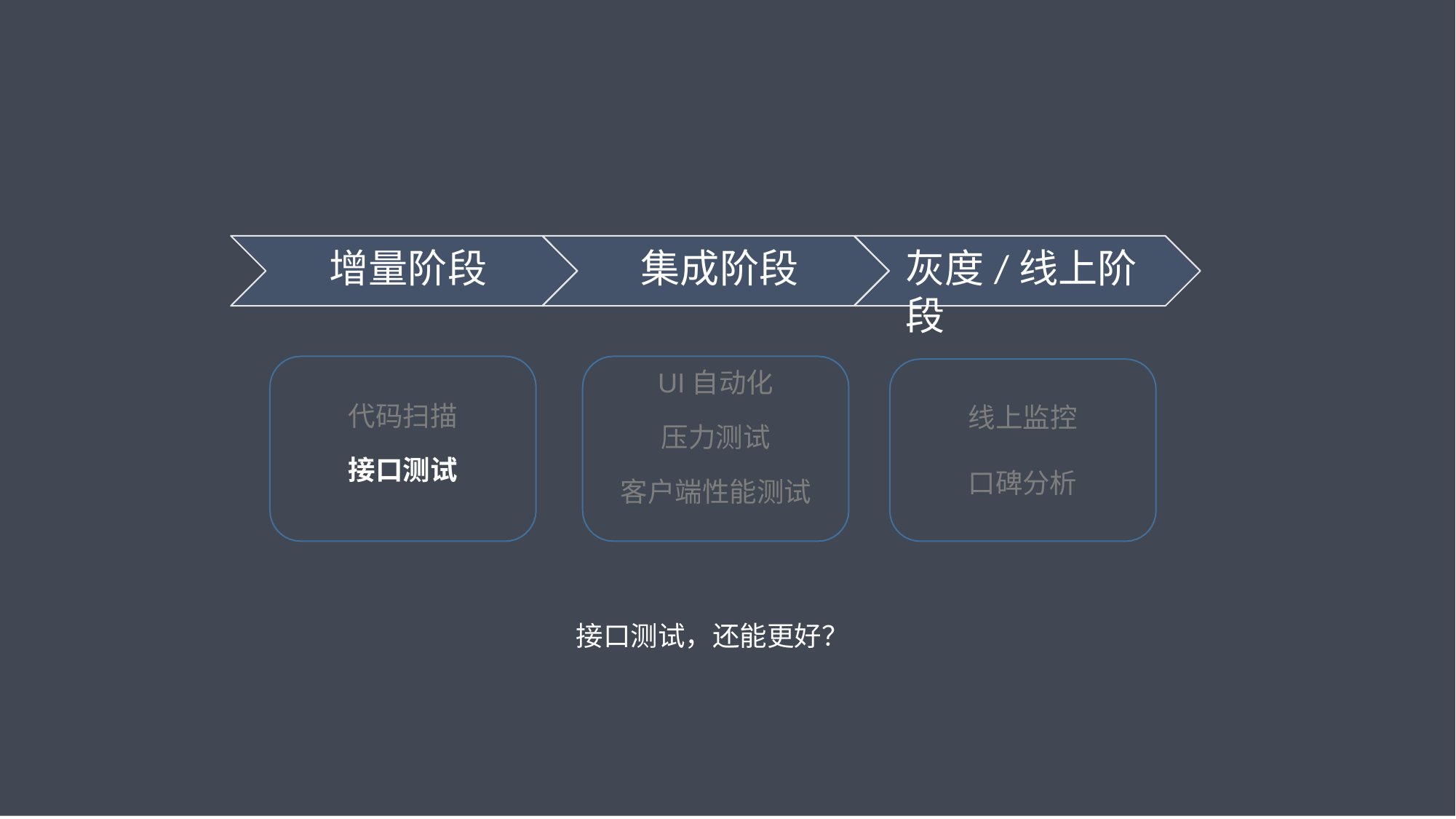

# 增量阶段
集成阶段
灰度/线上阶段

UI自动化

压力测试

客户端性能测试
代码扫描

接口测试
线上监控
口碑分析
接口测试，还能更好？